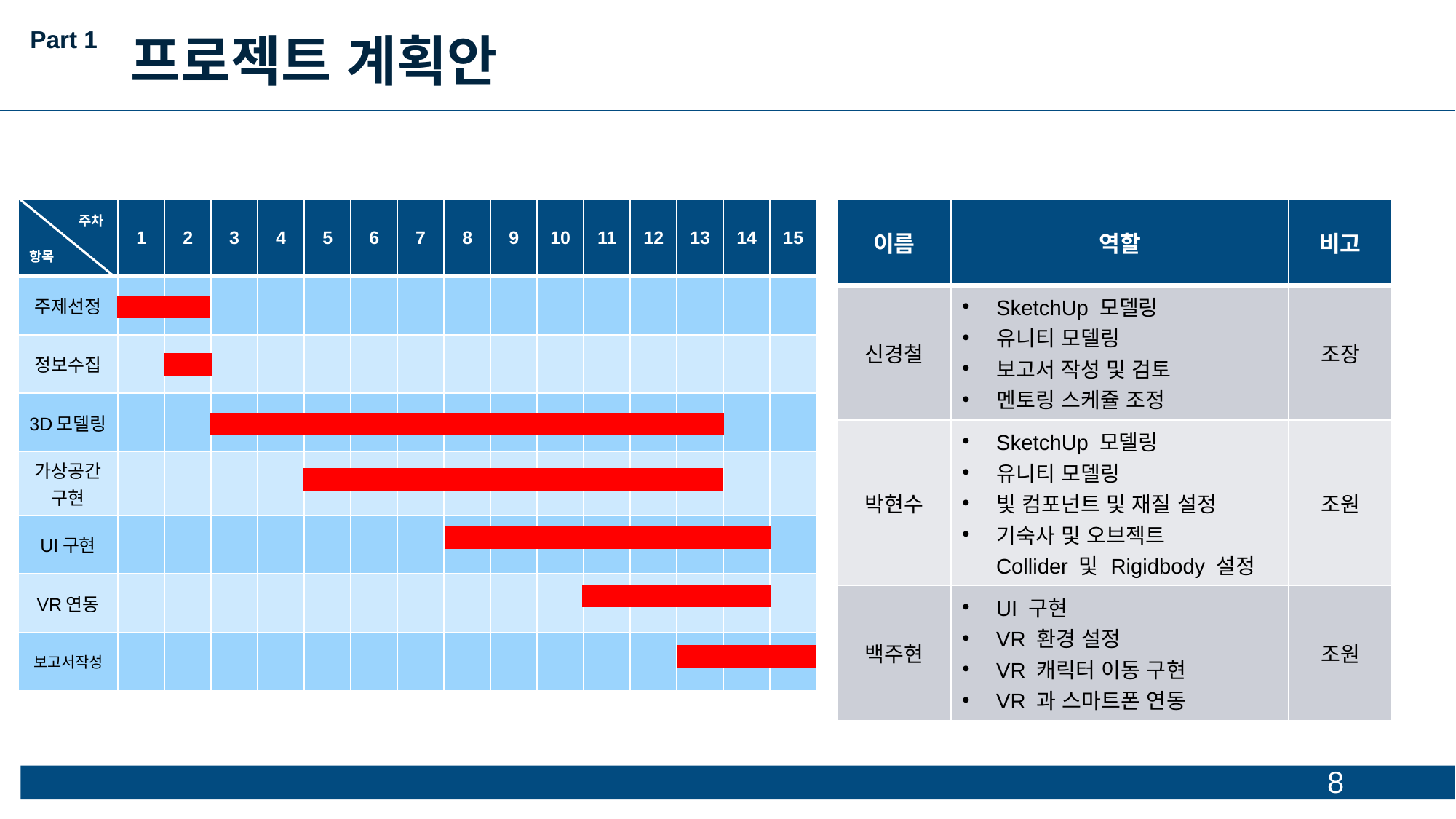

Part 1
프로젝트 계획안
| 이름 | 역할 | 비고 |
| --- | --- | --- |
| 신경철 | SketchUp 모델링 유니티 모델링 보고서 작성 및 검토 멘토링 스케쥴 조정 | 조장 |
| 박현수 | SketchUp 모델링 유니티 모델링 빛 컴포넌트 및 재질 설정 기숙사 및 오브젝트 Collider 및 Rigidbody 설정 | 조원 |
| 백주현 | UI 구현 VR 환경 설정 VR 캐릭터 이동 구현 VR 과 스마트폰 연동 | 조원 |
| 주차 항목 | 1 | 2 | 3 | 4 | 5 | 6 | 7 | 8 | 9 | 10 | 11 | 12 | 13 | 14 | 15 |
| --- | --- | --- | --- | --- | --- | --- | --- | --- | --- | --- | --- | --- | --- | --- | --- |
| 주제선정 |  |  |  |  |  |  |  |  |  |  |  |  |  |  |  |
| 정보수집 |  |  |  |  |  |  |  |  |  |  |  |  |  |  |  |
| 3D모델링 |  |  |  |  |  |  |  |  |  |  |  |  |  |  |  |
| 가상공간 구현 |  |  |  |  |  |  |  |  |  |  |  |  |  |  |  |
| UI구현 |  |  |  |  |  |  |  |  |  |  |  |  |  |  |  |
| VR연동 |  |  |  |  |  |  |  |  |  |  |  |  |  |  |  |
| 보고서작성 |  |  |  |  |  |  |  |  |  |  |  |  |  |  |  |

8